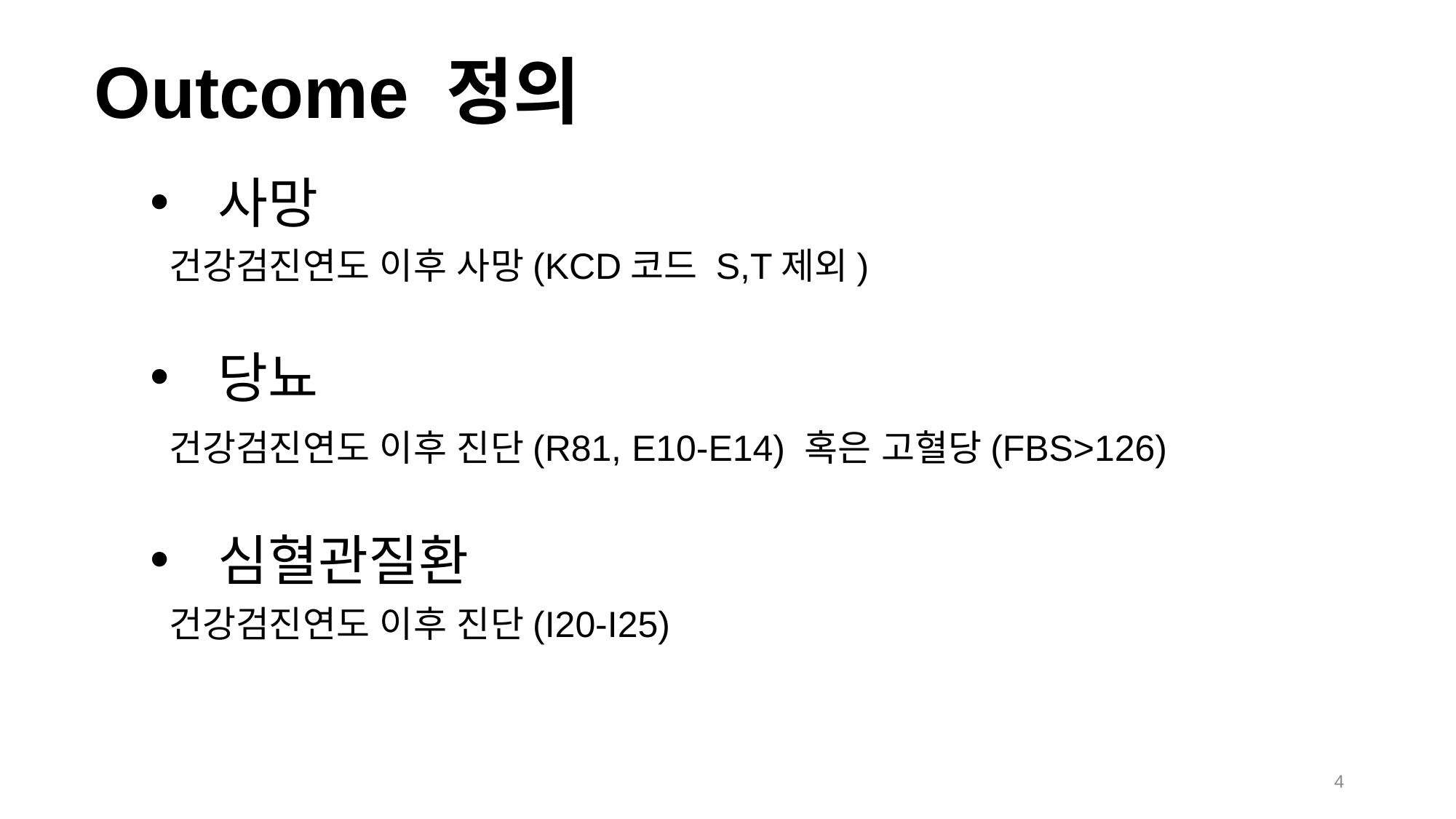

Outcome 정의
사망
 건강검진연도 이후 사망(KCD코드 S,T제외)

당뇨
 건강검진연도 이후 진단(R81, E10-E14) 혹은 고혈당(FBS>126)

심혈관질환
 건강검진연도 이후 진단(I20-I25)
4